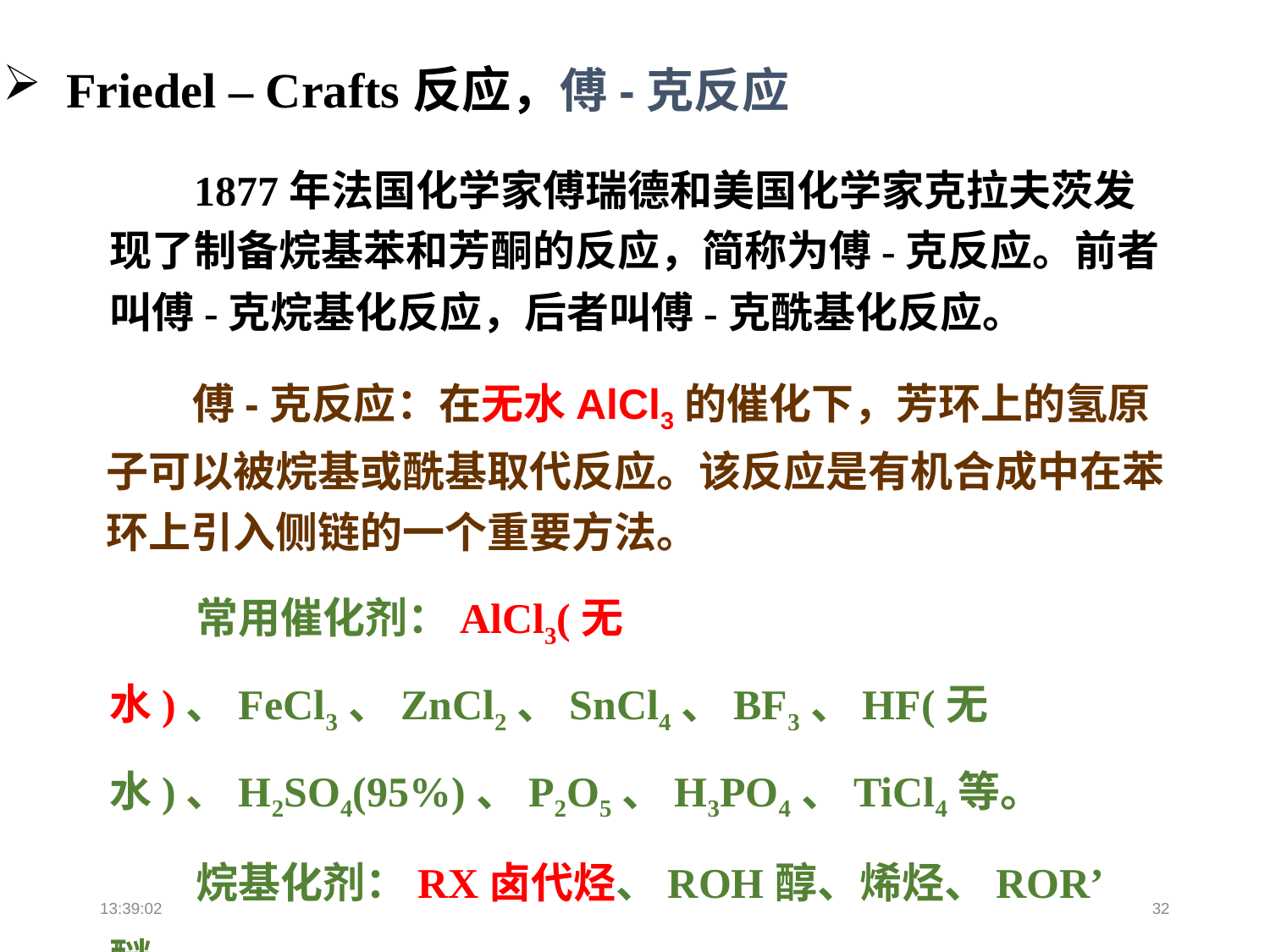

Friedel – Crafts反应，傅-克反应
        1877年法国化学家傅瑞德和美国化学家克拉夫茨发现了制备烷基苯和芳酮的反应，简称为傅-克反应。前者叫傅-克烷基化反应，后者叫傅-克酰基化反应。
        傅-克反应：在无水AlCl3的催化下，芳环上的氢原子可以被烷基或酰基取代反应。该反应是有机合成中在苯环上引入侧链的一个重要方法。
        常用催化剂：AlCl3(无水)、FeCl3、ZnCl2、SnCl4、BF3、HF(无水)、H2SO4(95%)、P2O5、H3PO4、TiCl4等。
        烷基化剂：RX卤代烃、ROH醇、烯烃、ROR’醚。
        酰基化剂：RCOX酰卤、RCOOCOR羧酸酐。
13:39:02
32